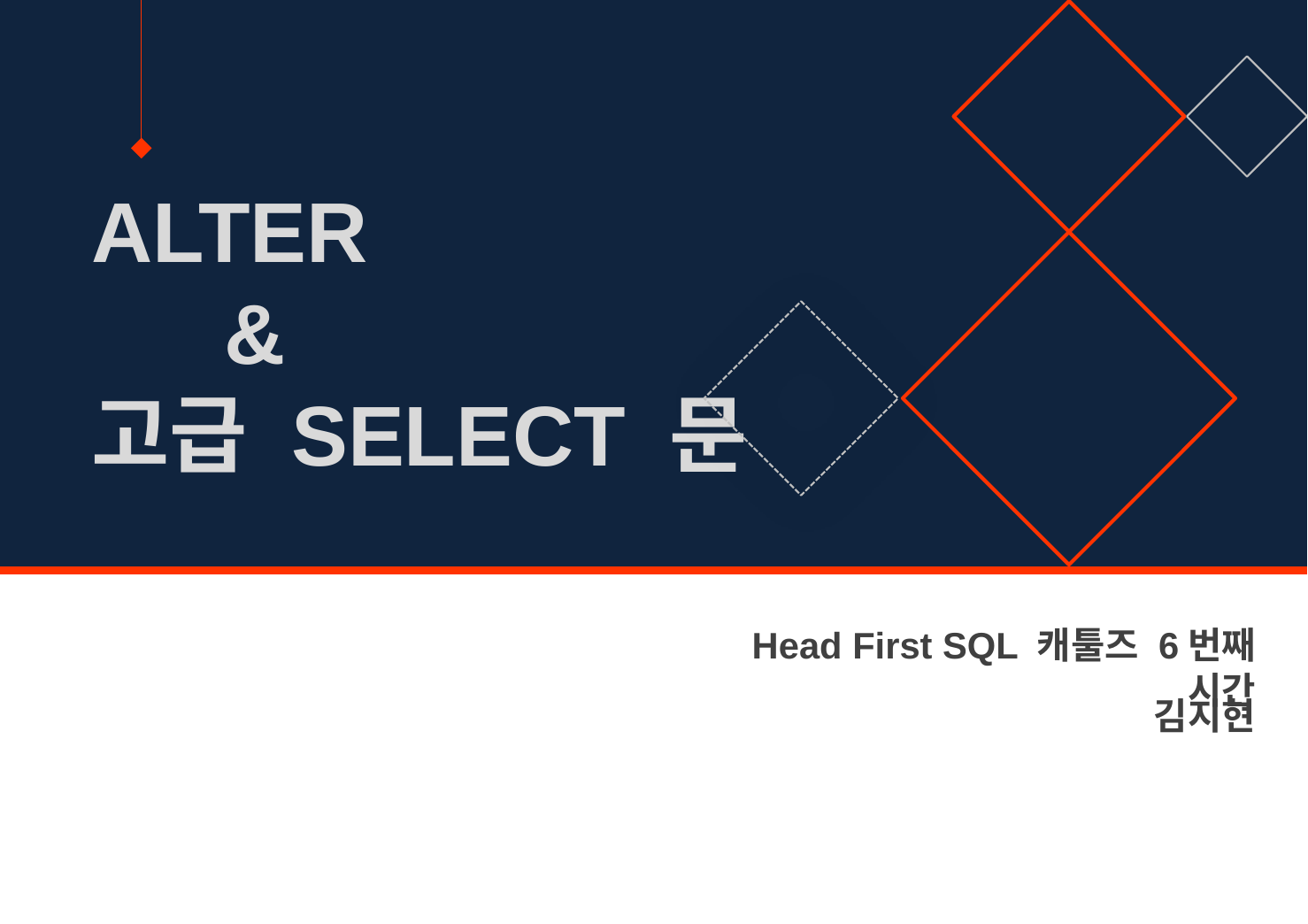

ALTER
	&
고급 SELECT 문

Head First SQL 캐툴즈 6번째 시간
김지현